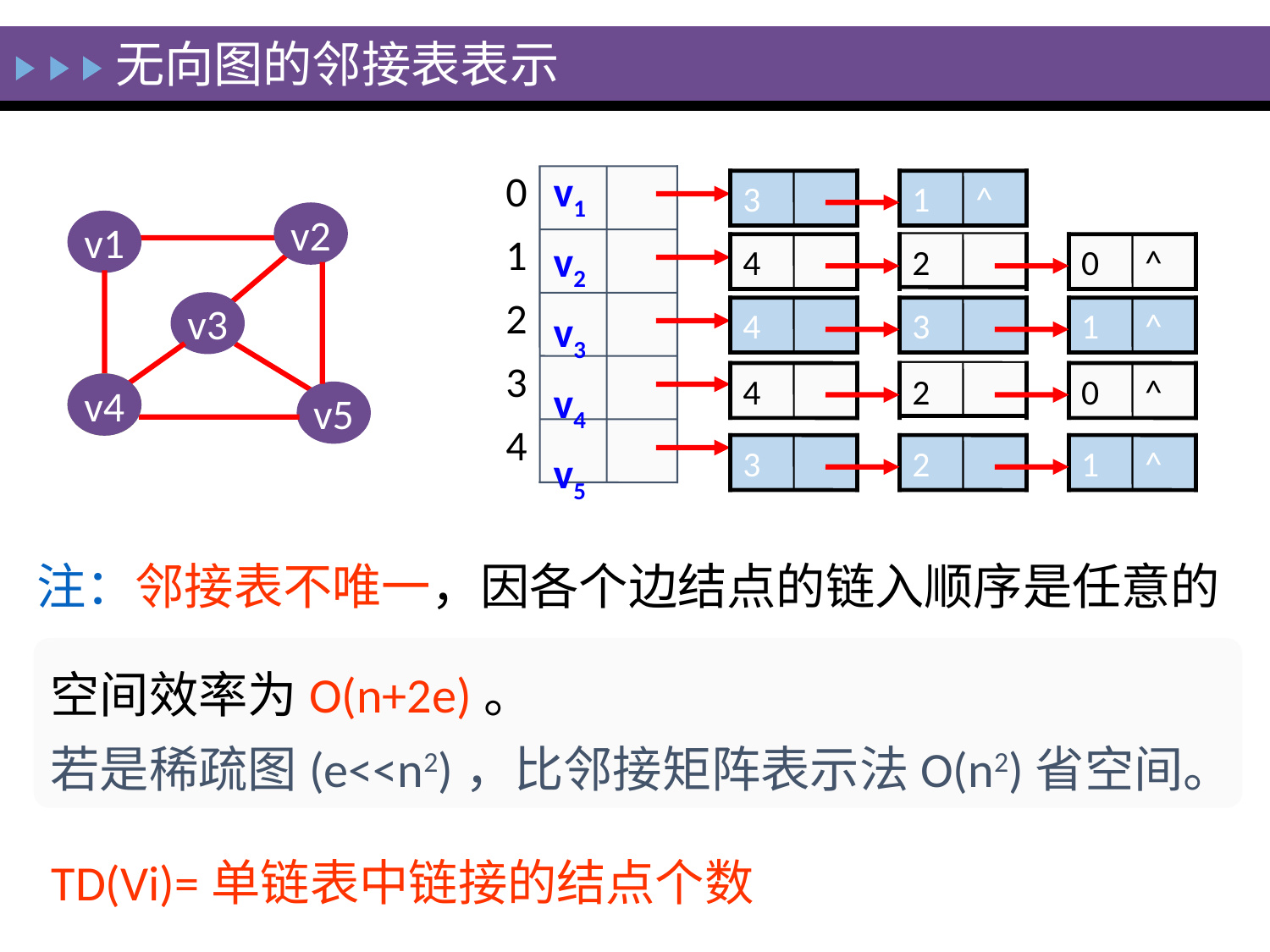

无向图的邻接表表示

| 0 |
| --- |
| 1 |
| 2 |
| 3 |
| 4 |
| v1 |
| --- |
| v2 |
| v3 |
| v4 |
| v5 |
3

1

^

v2
v1

v3

v4
v4
v5

4

2

0

^

4

3

1

^

4

2

0

^

3

2

1

^

注：邻接表不唯一，因各个边结点的链入顺序是任意的
空间效率为O(n+2e)。
若是稀疏图(e<<n2)，比邻接矩阵表示法O(n2)省空间。
TD(Vi)=单链表中链接的结点个数